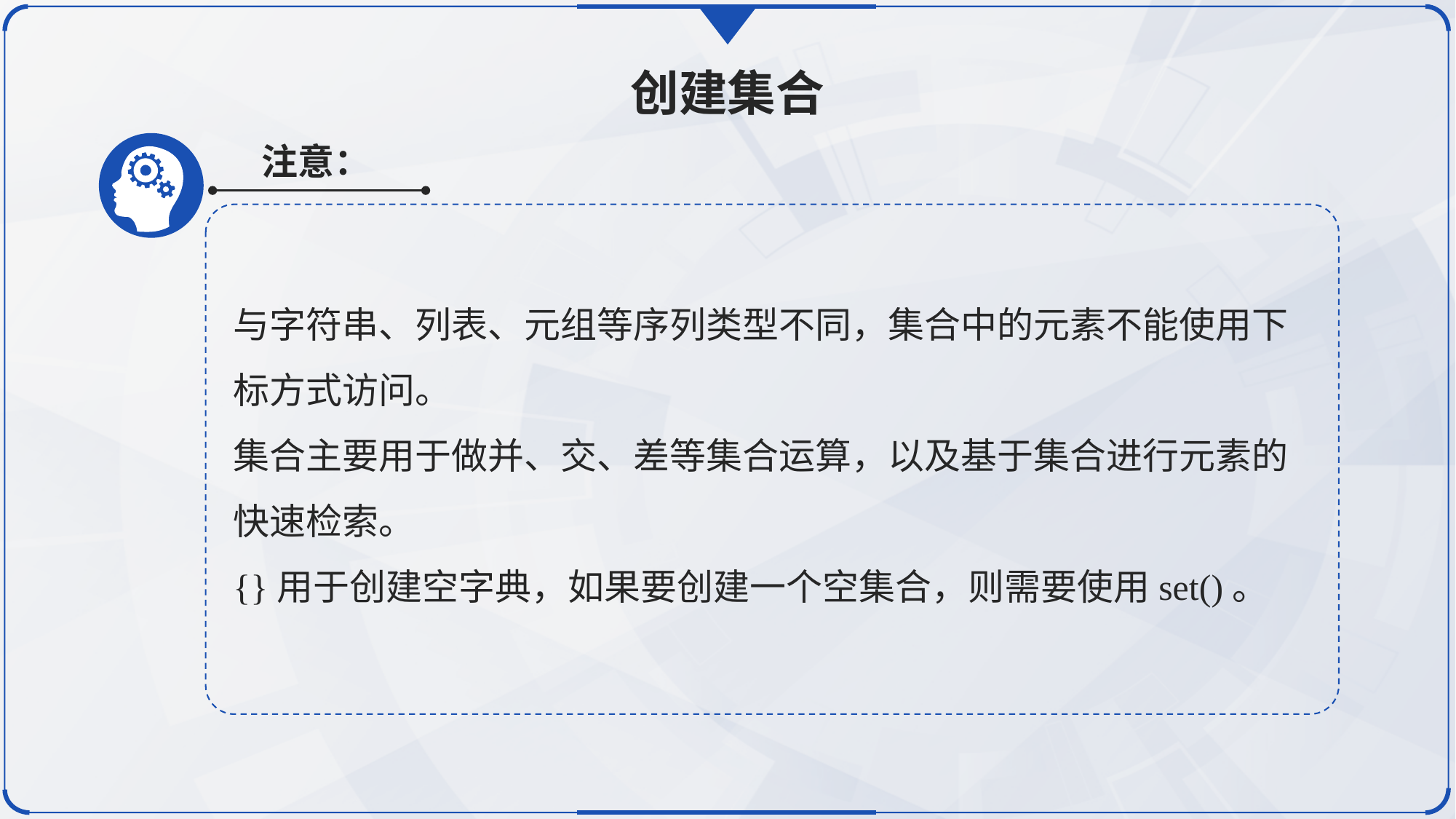

创建集合

注意：

与字符串、列表、元组等序列类型不同，集合中的元素不能使用下标方式访问。
集合主要用于做并、交、差等集合运算，以及基于集合进行元素的快速检索。
{}用于创建空字典，如果要创建一个空集合，则需要使用set()。